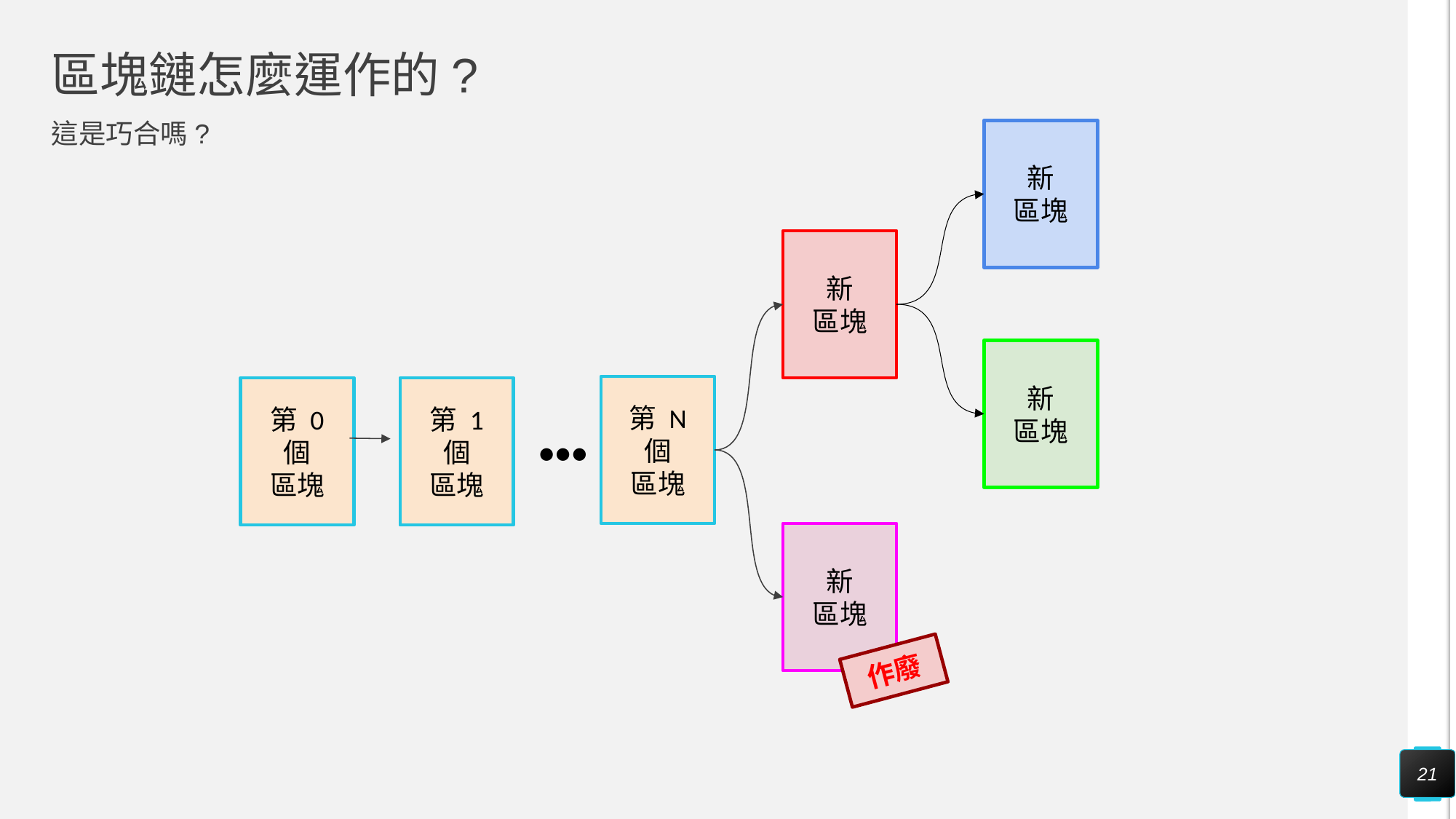

# 區塊鏈怎麼運作的?
這是巧合嗎?
新
區塊
新
區塊
新
區塊
第 N 個
區塊
第 1 個
區塊
第 0 個
區塊
●●●
新
區塊
作廢
21